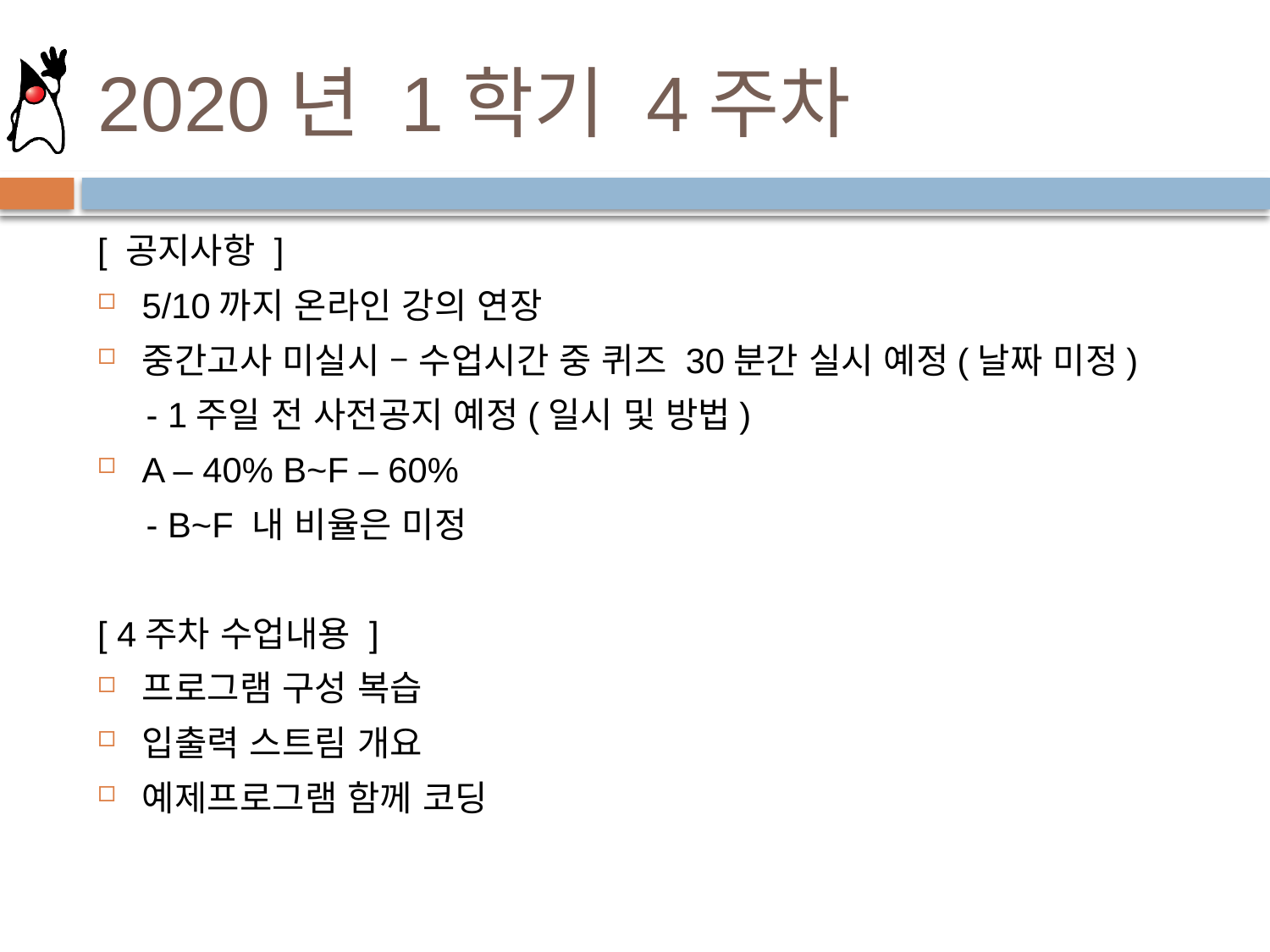

# 2020년 1학기 4주차
[ 공지사항 ]
5/10까지 온라인 강의 연장
중간고사 미실시 – 수업시간 중 퀴즈 30분간 실시 예정(날짜 미정)
     - 1주일 전 사전공지 예정(일시 및 방법)
A – 40% B~F – 60%
     - B~F 내 비율은 미정

[ 4주차 수업내용 ]
프로그램 구성 복습
입출력 스트림 개요
예제프로그램 함께 코딩